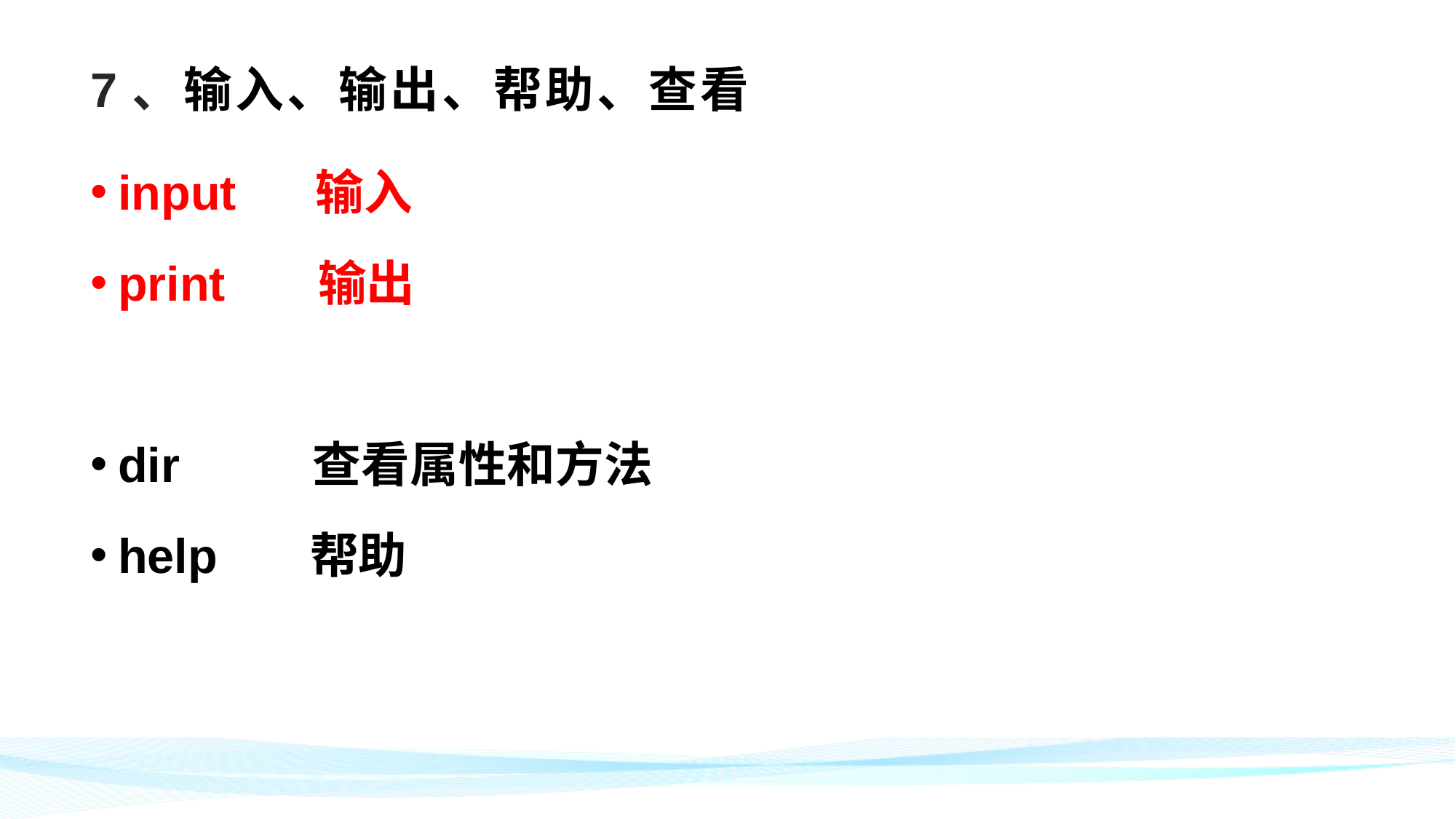

# 7、输入、输出、帮助、查看
input     输入
print      输出

dir         查看属性和方法
help      帮助